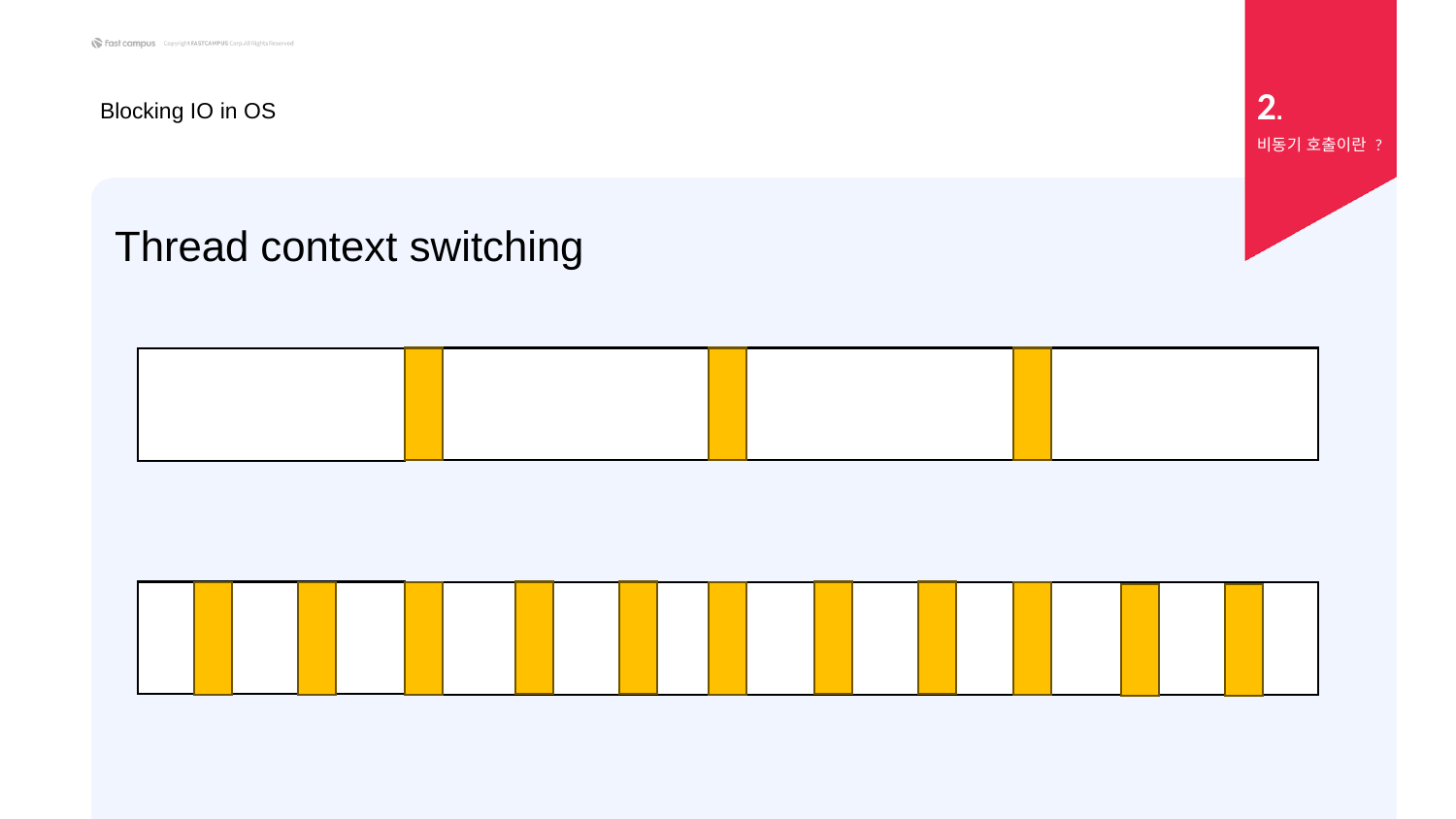

2.
# Blocking IO in OS
비동기 호출이란 ?
Thread context switching